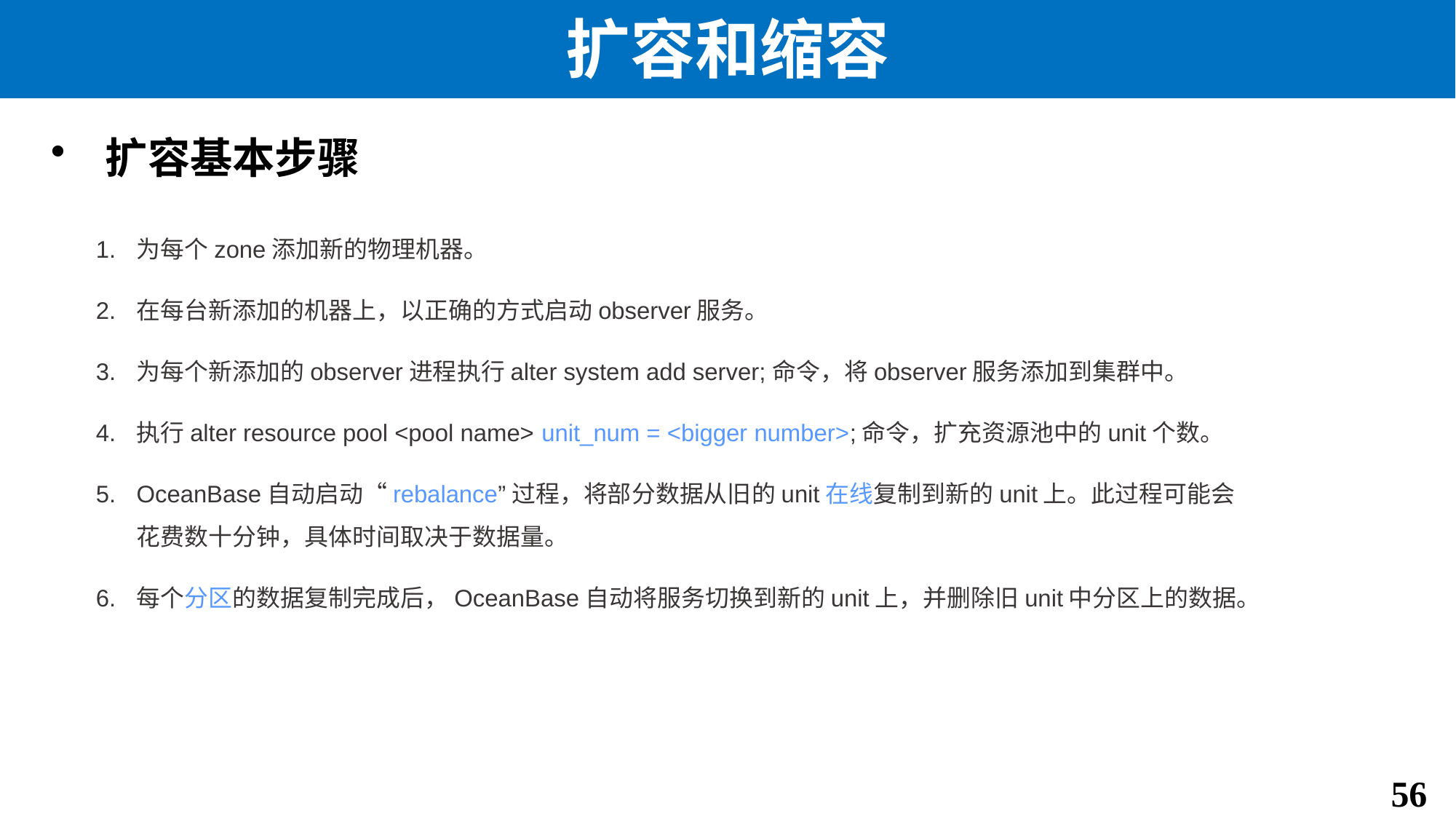

# 扩容和缩容
扩容基本步骤
为每个zone添加新的物理机器。
在每台新添加的机器上，以正确的方式启动observer服务。
为每个新添加的observer进程执行alter system add server;命令，将observer服务添加到集群中。
执行alter resource pool <pool name> unit_num = <bigger number>;命令，扩充资源池中的unit个数。
OceanBase自动启动“rebalance”过程，将部分数据从旧的unit在线复制到新的unit上。此过程可能会花费数十分钟，具体时间取决于数据量。
每个分区的数据复制完成后，OceanBase自动将服务切换到新的unit上，并删除旧unit中分区上的数据。